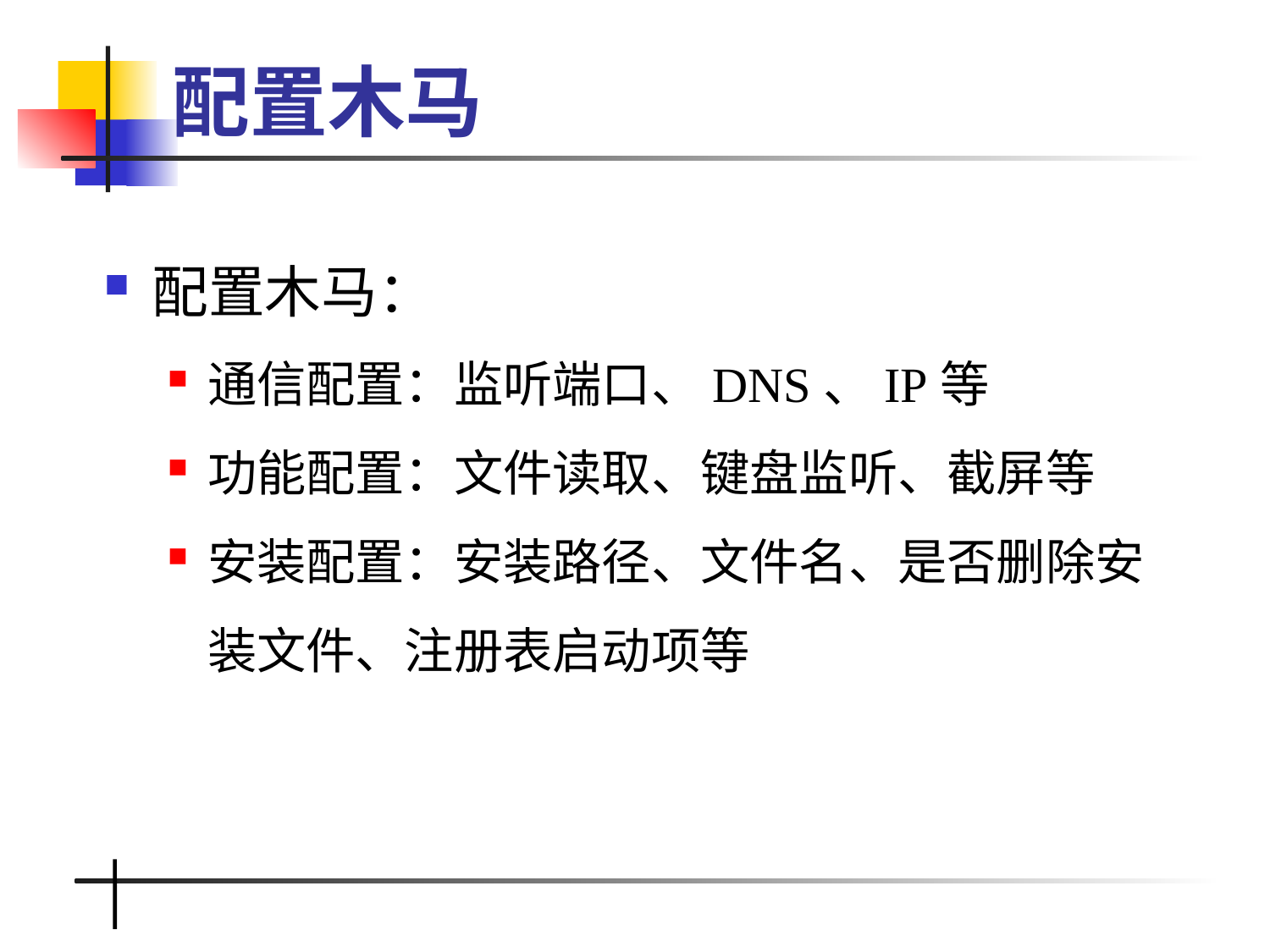

# 配置木马
配置木马：
通信配置：监听端口、DNS、IP等
功能配置：文件读取、键盘监听、截屏等
安装配置：安装路径、文件名、是否删除安装文件、注册表启动项等